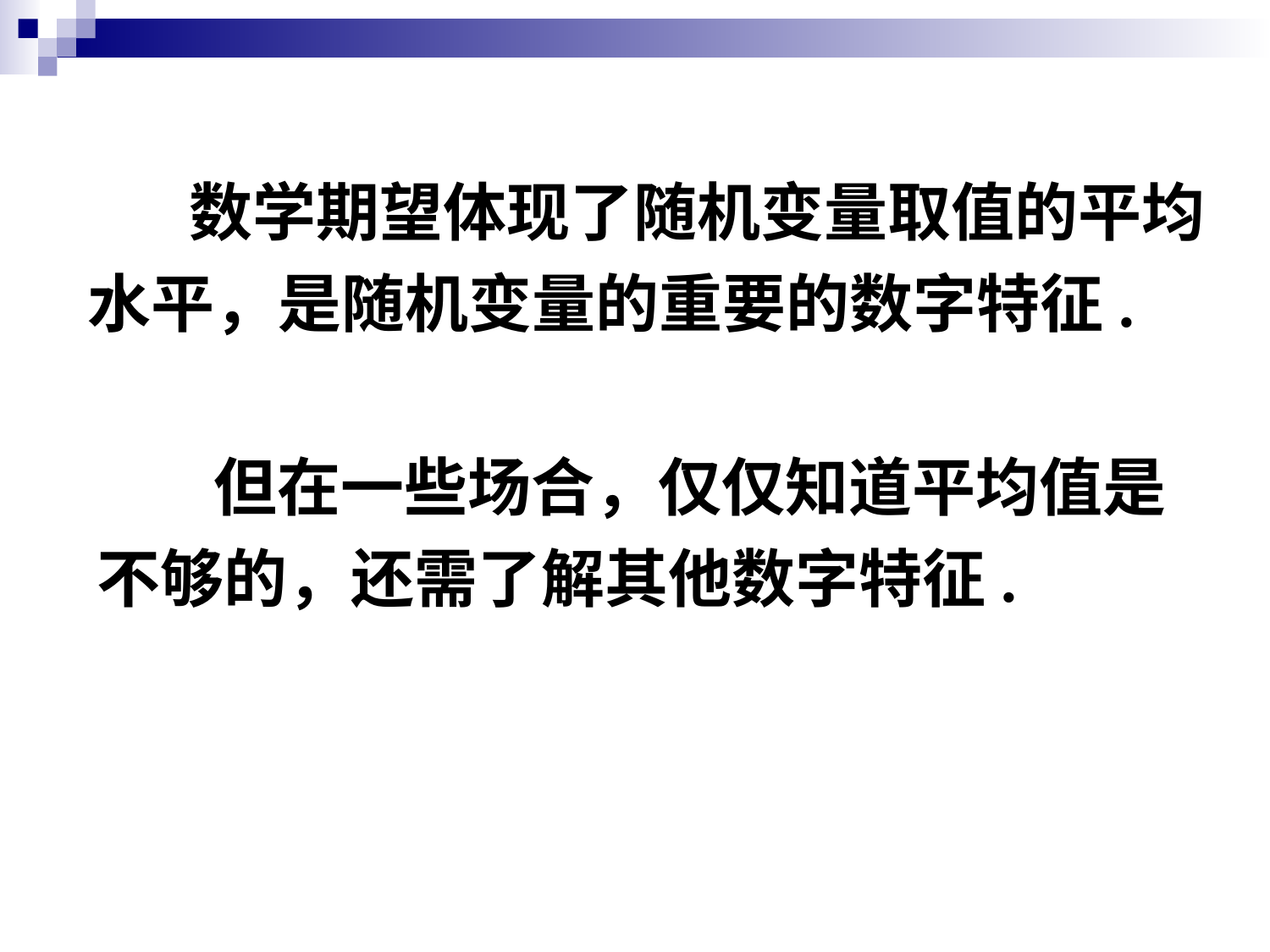

数学期望体现了随机变量取值的平均水平，是随机变量的重要的数字特征.
        但在一些场合，仅仅知道平均值是不够的，还需了解其他数字特征.